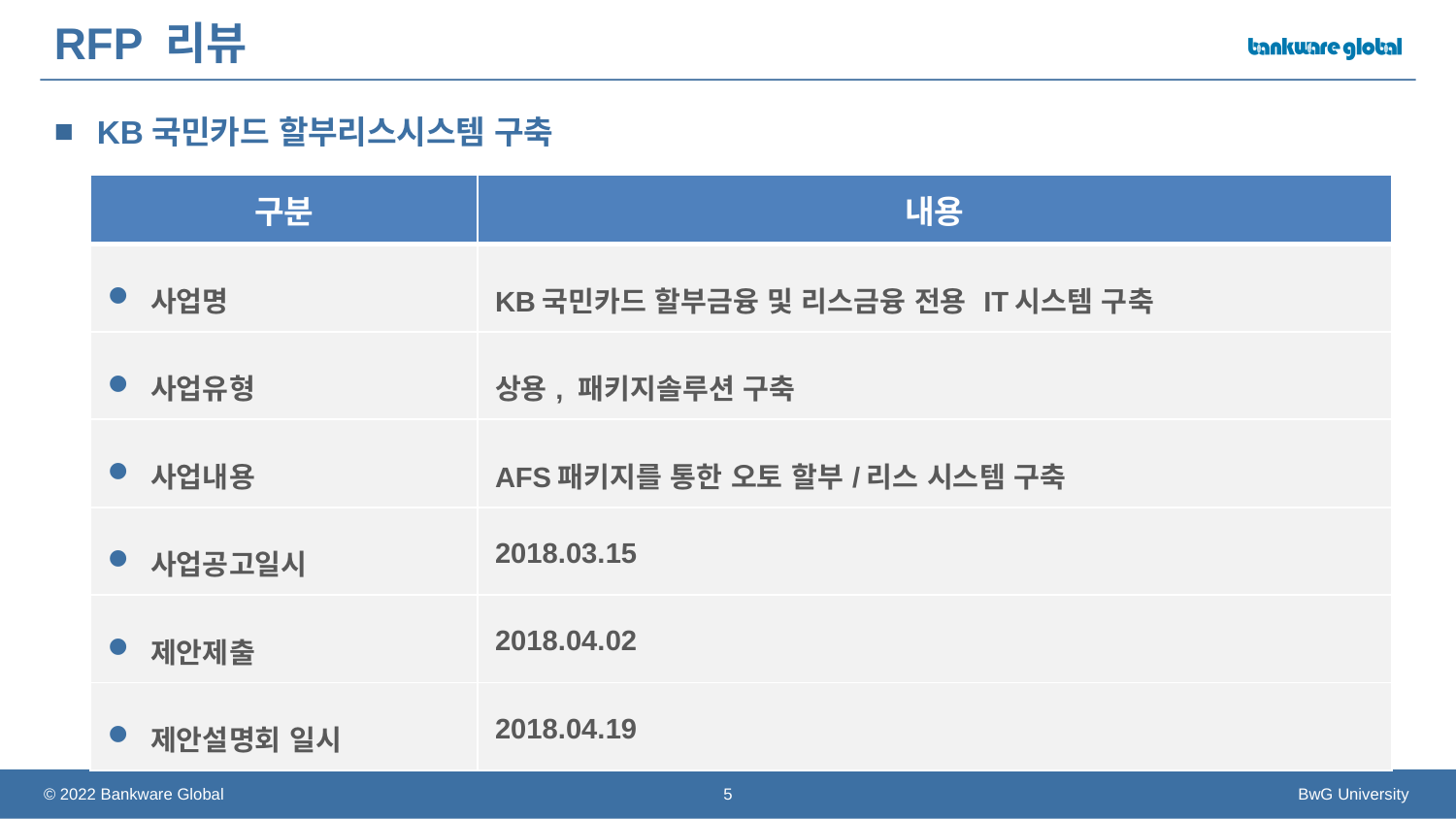

# RFP 리뷰
KB국민카드 할부리스시스템 구축
| 구분 | 내용 |
| --- | --- |
| 사업명 | KB국민카드 할부금융 및 리스금융 전용 IT시스템 구축 |
| 사업유형 | 상용, 패키지솔루션 구축 |
| 사업내용 | AFS패키지를 통한 오토 할부/리스 시스템 구축 |
| 사업공고일시 | 2018.03.15 |
| 제안제출 | 2018.04.02 |
| 제안설명회 일시 | 2018.04.19 |
5